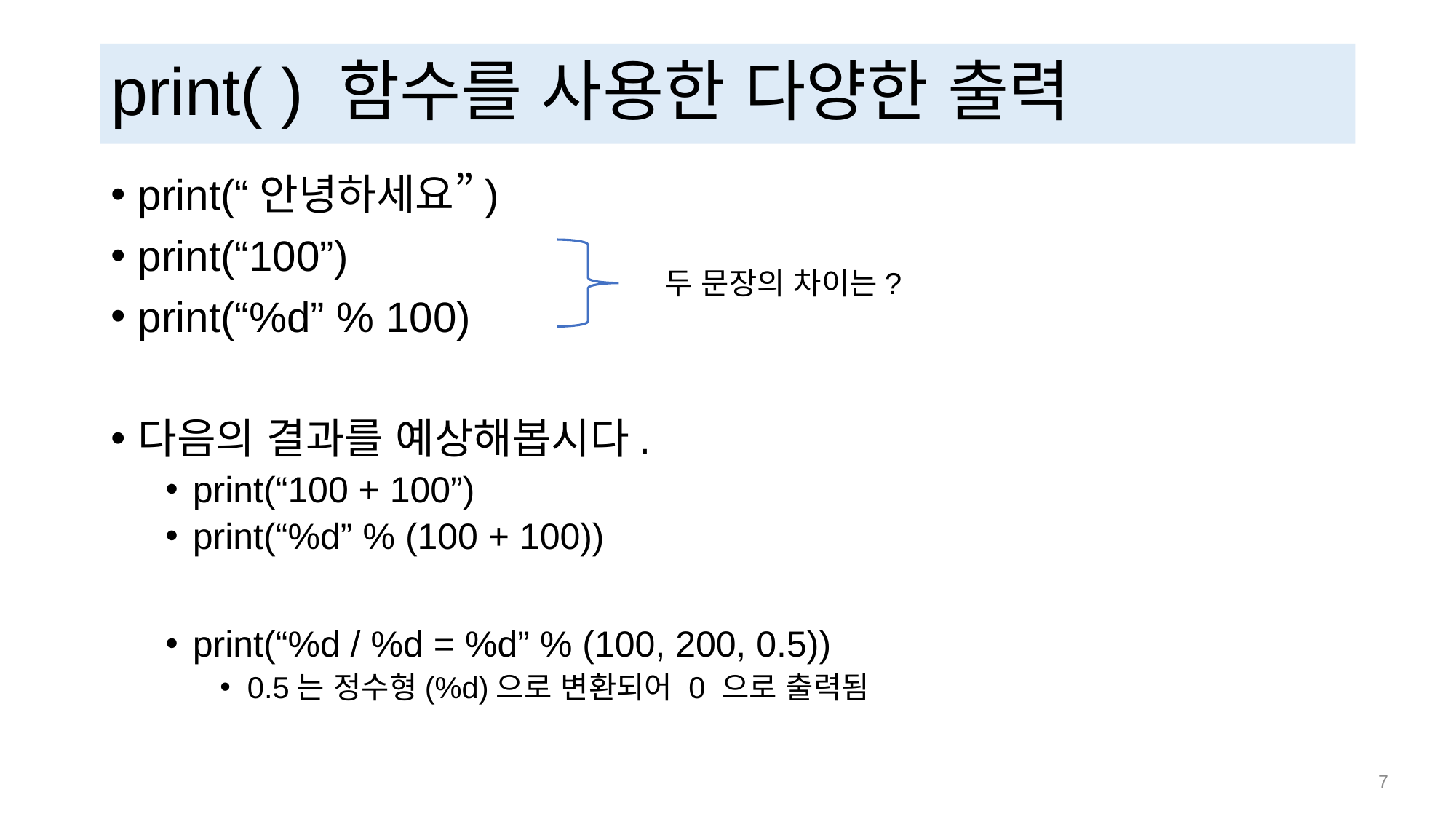

# print( ) 함수를 사용한 다양한 출력
print(“안녕하세요”)
print(“100”)
print(“%d” % 100)

다음의 결과를 예상해봅시다.
print(“100 + 100”)
print(“%d” % (100 + 100))

print(“%d / %d = %d” % (100, 200, 0.5))
0.5는 정수형(%d)으로 변환되어 0 으로 출력됨

두 문장의 차이는?

 7